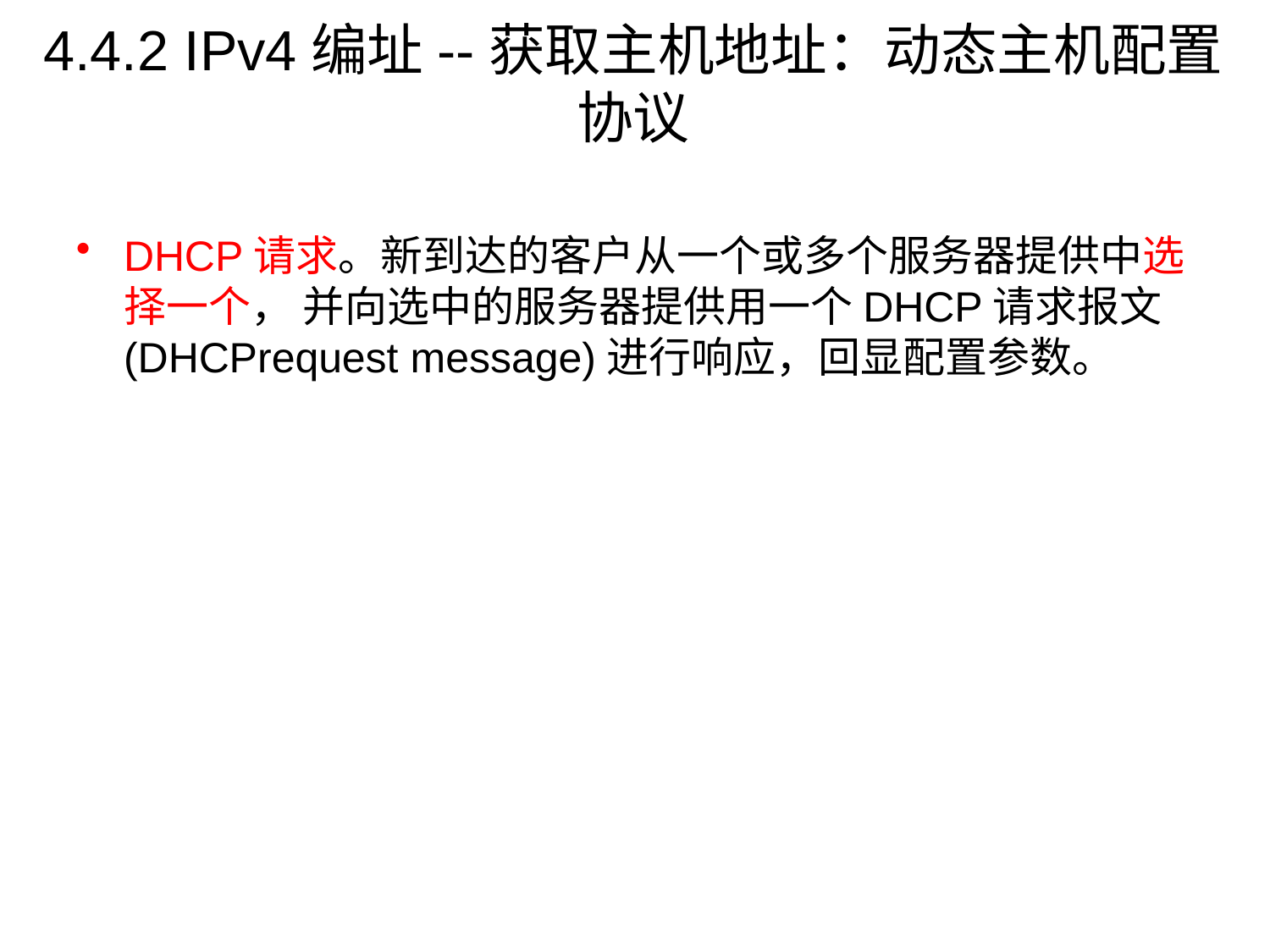

# 4.4.2 IPv4编址--获取主机地址：动态主机配置协议
DHCP请求。新到达的客户从一个或多个服务器提供中选择一个， 并向选中的服务器提供用一个DHCP请求报文(DHCPrequest message)进行响应，回显配置参数。